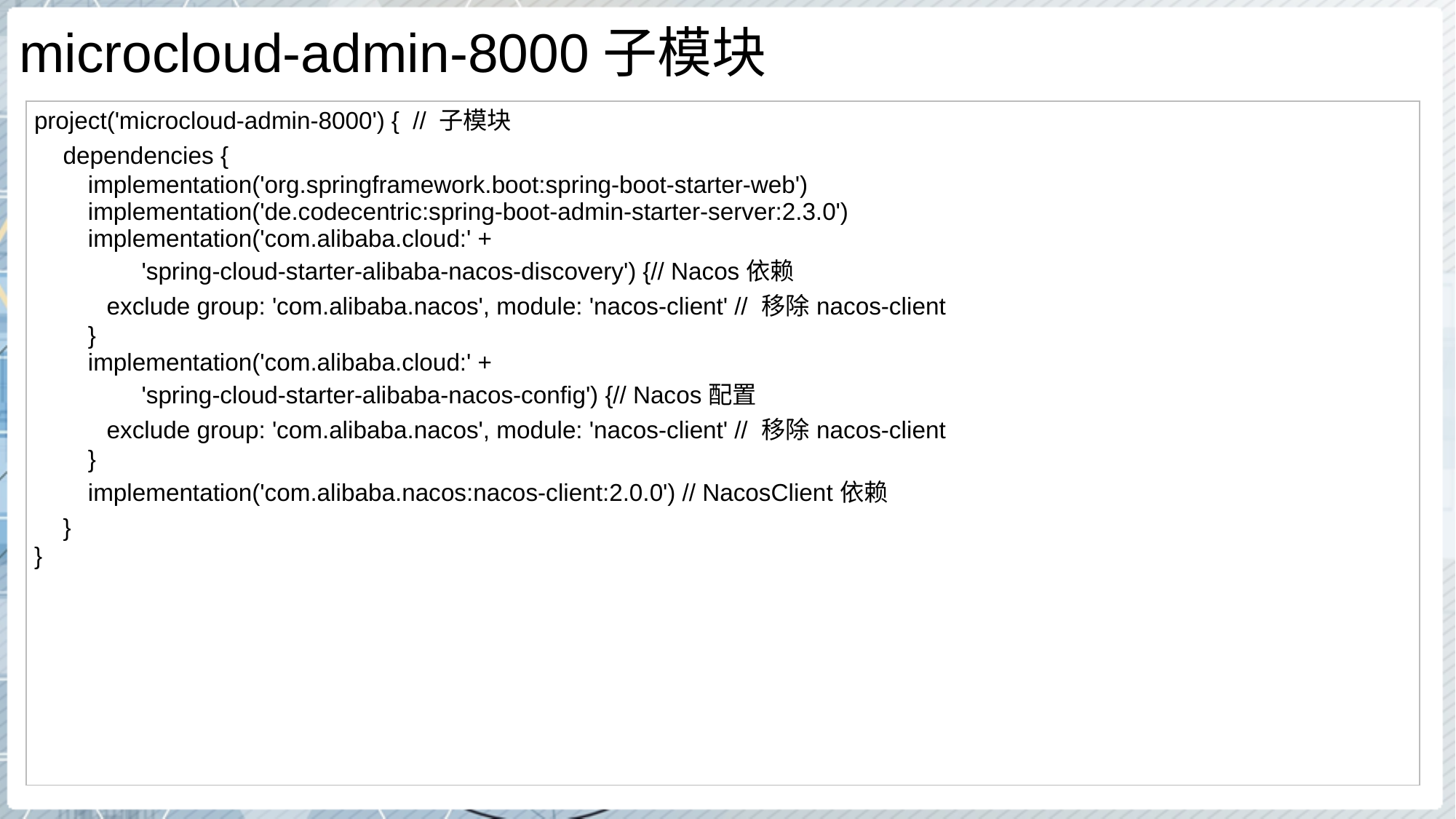

# microcloud-admin-8000子模块
| project('microcloud-admin-8000') { // 子模块 dependencies { implementation('org.springframework.boot:spring-boot-starter-web') implementation('de.codecentric:spring-boot-admin-starter-server:2.3.0') implementation('com.alibaba.cloud:' + 'spring-cloud-starter-alibaba-nacos-discovery') {// Nacos依赖 exclude group: 'com.alibaba.nacos', module: 'nacos-client' // 移除nacos-client } implementation('com.alibaba.cloud:' + 'spring-cloud-starter-alibaba-nacos-config') {// Nacos配置 exclude group: 'com.alibaba.nacos', module: 'nacos-client' // 移除nacos-client } implementation('com.alibaba.nacos:nacos-client:2.0.0') // NacosClient依赖 } } |
| --- |